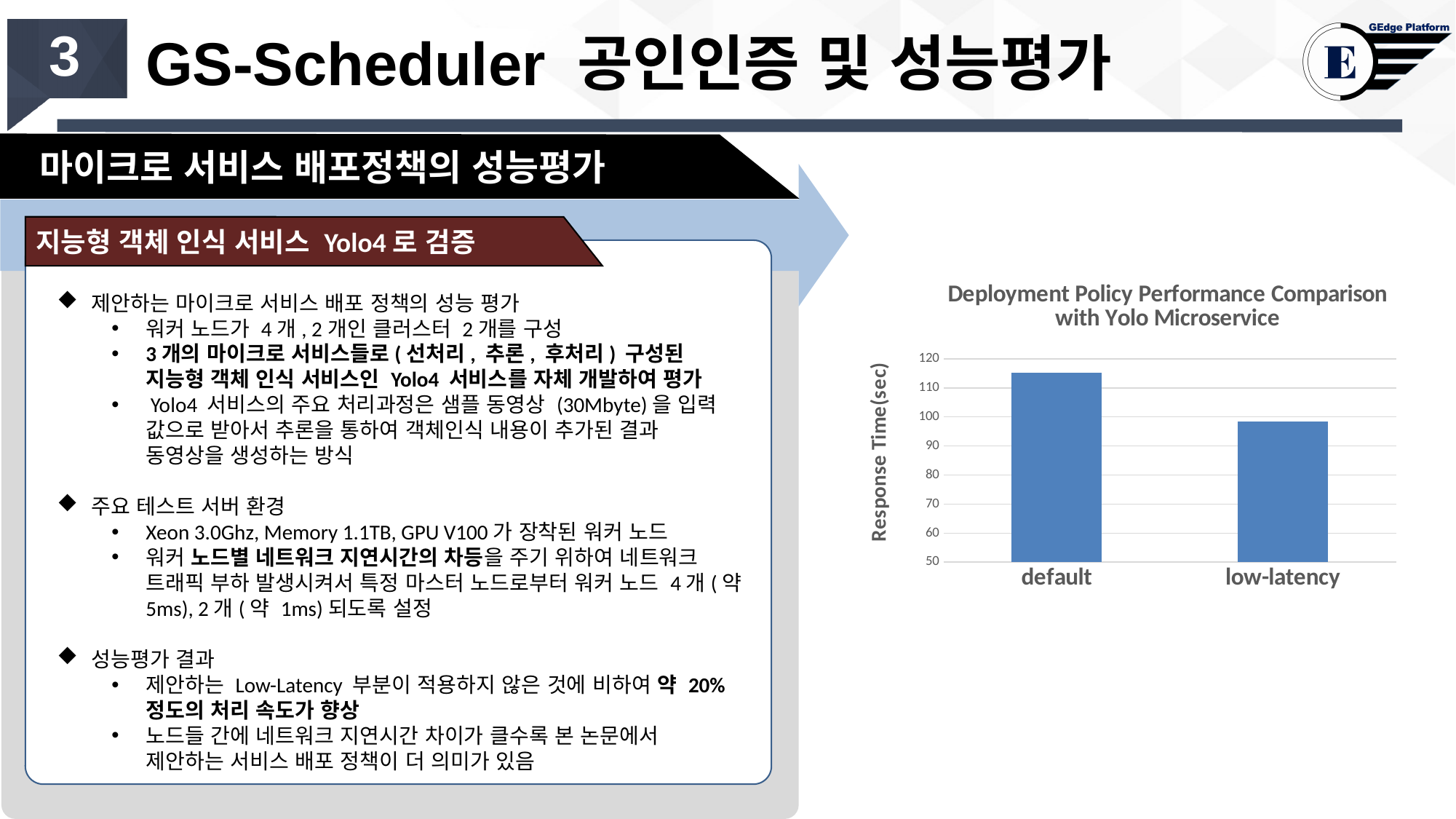

# GS-Scheduler 공인인증 및 성능평가
3
  마이크로 서비스 배포정책의 성능평가

지능형 객체 인식 서비스 Yolo4로 검증
리프트 앤 시프트(Lift and Shift)는 애플리케이션을 클라우드로 마이그레이션하는 여러 접근 방식 중 하나

### Chart: Deployment Policy Performance Comparison
with Yolo Microservice

| Category |  |
|---|---|
| default | 115.27 |
| low-latency | 98.54 |
제안하는 마이크로 서비스 배포 정책의 성능 평가
워커 노드가 4개, 2개인 클러스터 2개를 구성
3개의 마이크로 서비스들로(선처리, 추론, 후처리) 구성된 지능형 객체 인식 서비스인 Yolo4 서비스를 자체 개발하여 평가
 Yolo4 서비스의 주요 처리과정은 샘플 동영상 (30Mbyte)을 입력 값으로 받아서 추론을 통하여 객체인식 내용이 추가된 결과 동영상을 생성하는 방식

주요 테스트 서버 환경
Xeon 3.0Ghz, Memory 1.1TB, GPU V100가 장착된 워커 노드
워커 노드별 네트워크 지연시간의 차등을 주기 위하여 네트워크 트래픽 부하 발생시켜서 특정 마스터 노드로부터 워커 노드 4개(약 5ms), 2개(약 1ms)되도록 설정

성능평가 결과
제안하는 Low-Latency 부분이 적용하지 않은 것에 비하여 약 20% 정도의 처리 속도가 향상
노드들 간에 네트워크 지연시간 차이가 클수록 본 논문에서 제안하는 서비스 배포 정책이 더 의미가 있음